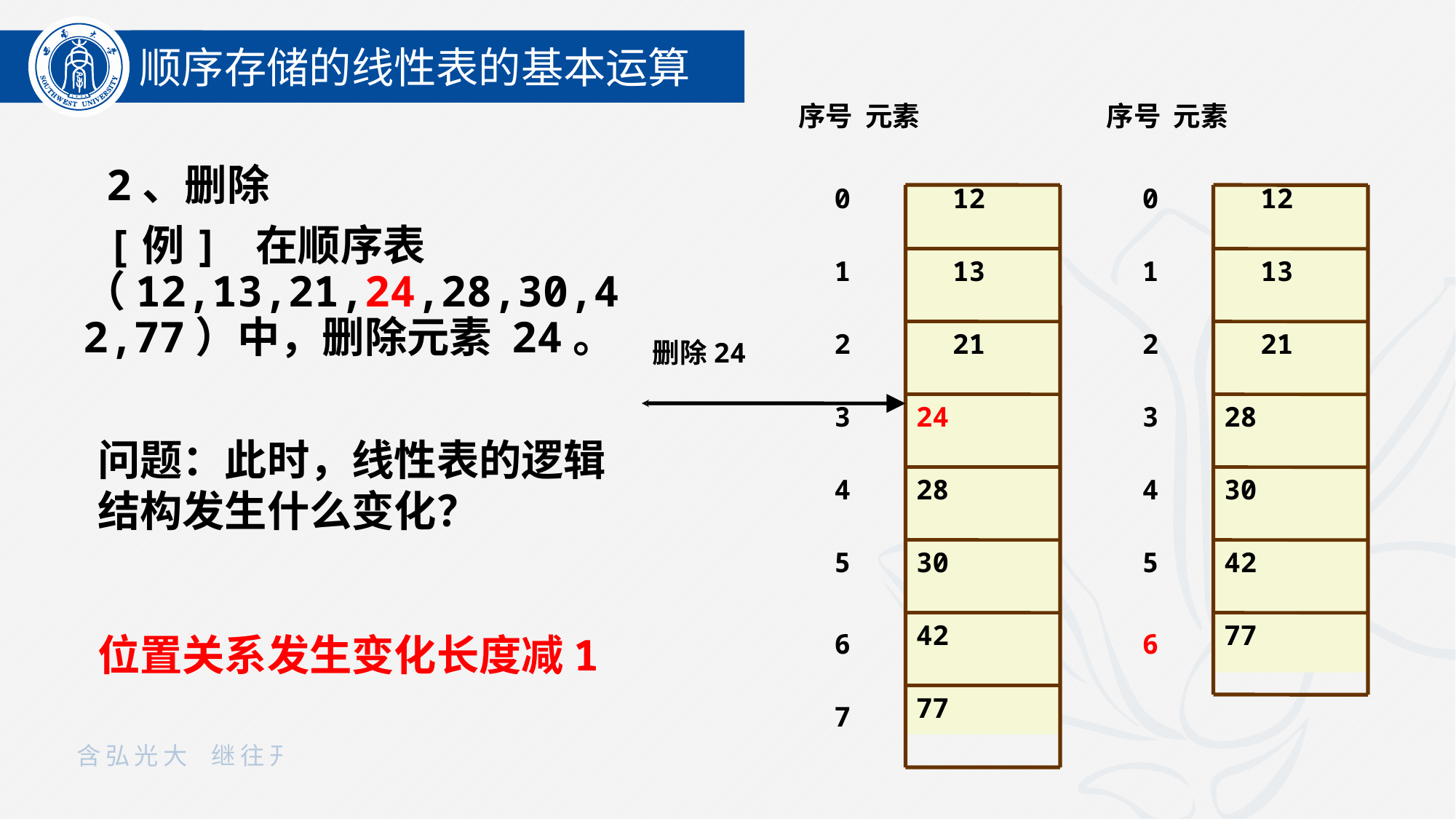

顺序存储的线性表的基本运算
  序号  元素
0
12

1

13
2

21
删除24
3

24

4

28
5

30

42
6

77
7

  序号  元素
0
12

1

13
2

21
3

28
4

30
5

42

77
6

  2、删除
  [例] 在顺序表（12,13,21,24,28,30,42,77）中，删除元素 24。

问题：此时，线性表的逻辑结构发生什么变化？

位置关系发生变化长度减1